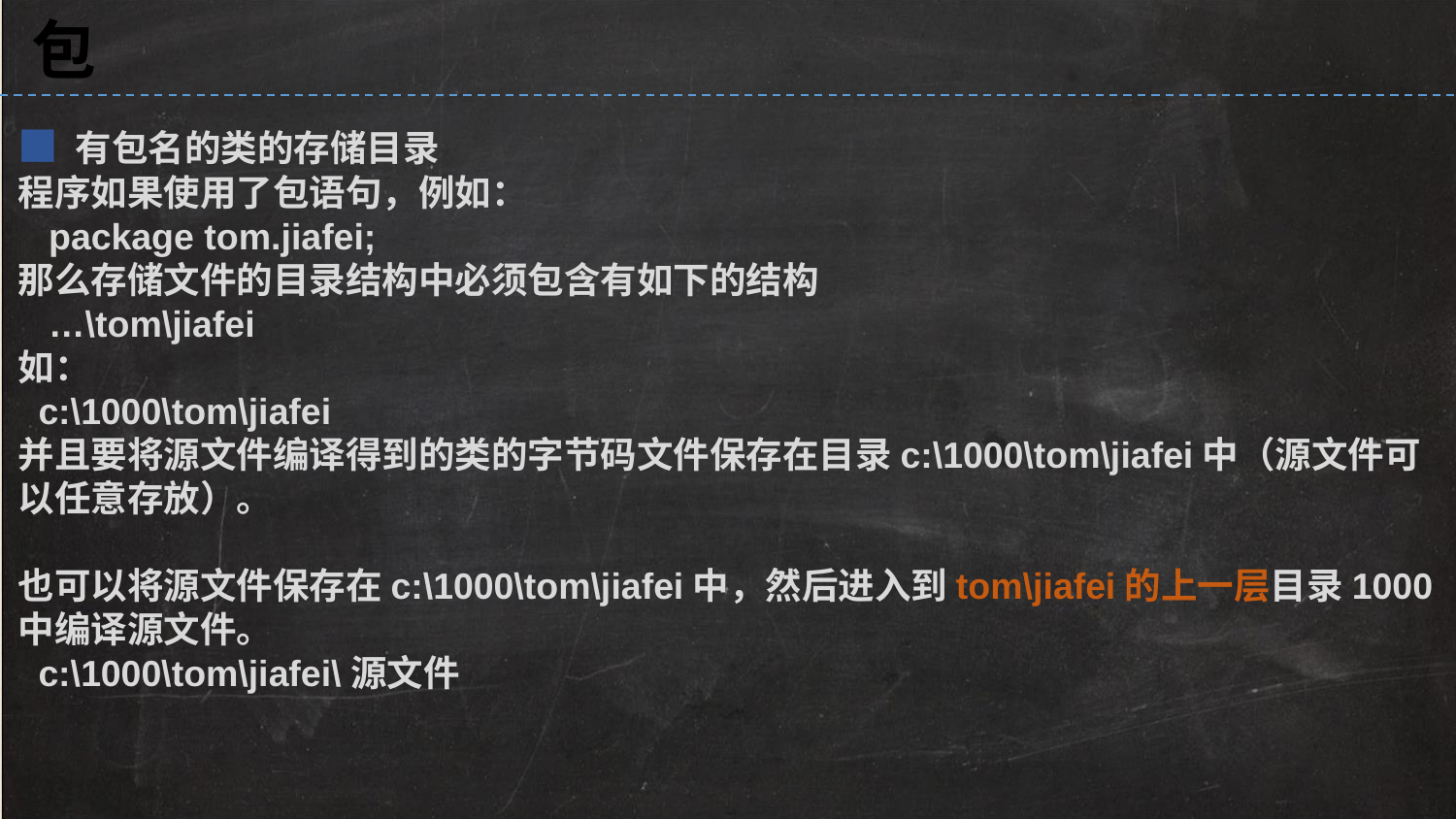

包
■ 有包名的类的存储目录
程序如果使用了包语句，例如：
   package tom.jiafei;
那么存储文件的目录结构中必须包含有如下的结构
   …\tom\jiafei
如：
  c:\1000\tom\jiafei
并且要将源文件编译得到的类的字节码文件保存在目录c:\1000\tom\jiafei中（源文件可以任意存放）。

也可以将源文件保存在c:\1000\tom\jiafei中，然后进入到tom\jiafei的上一层目录1000中编译源文件。
  c:\1000\tom\jiafei\源文件